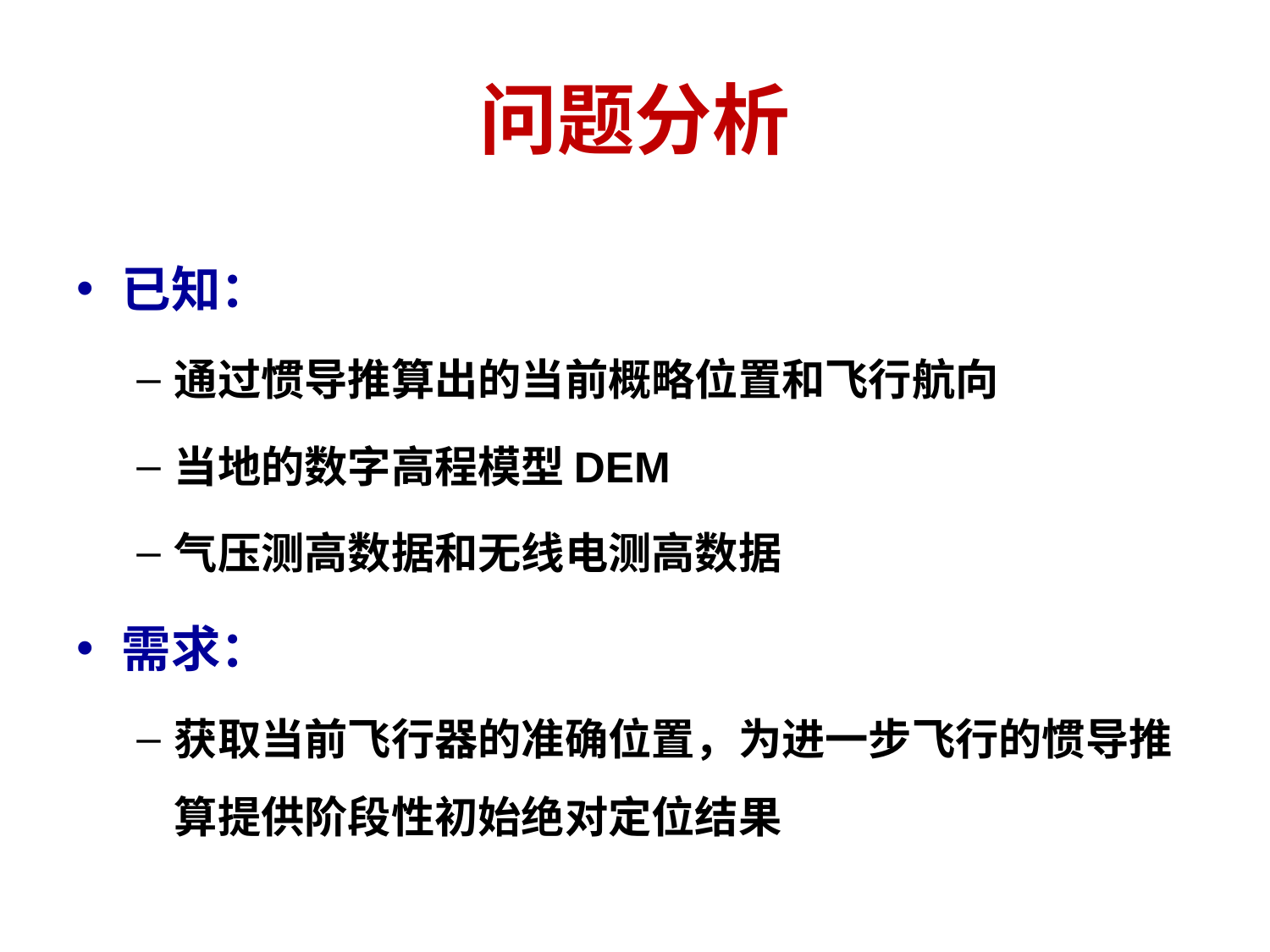

# 问题分析
已知：
通过惯导推算出的当前概略位置和飞行航向
当地的数字高程模型DEM
气压测高数据和无线电测高数据
需求：
获取当前飞行器的准确位置，为进一步飞行的惯导推算提供阶段性初始绝对定位结果